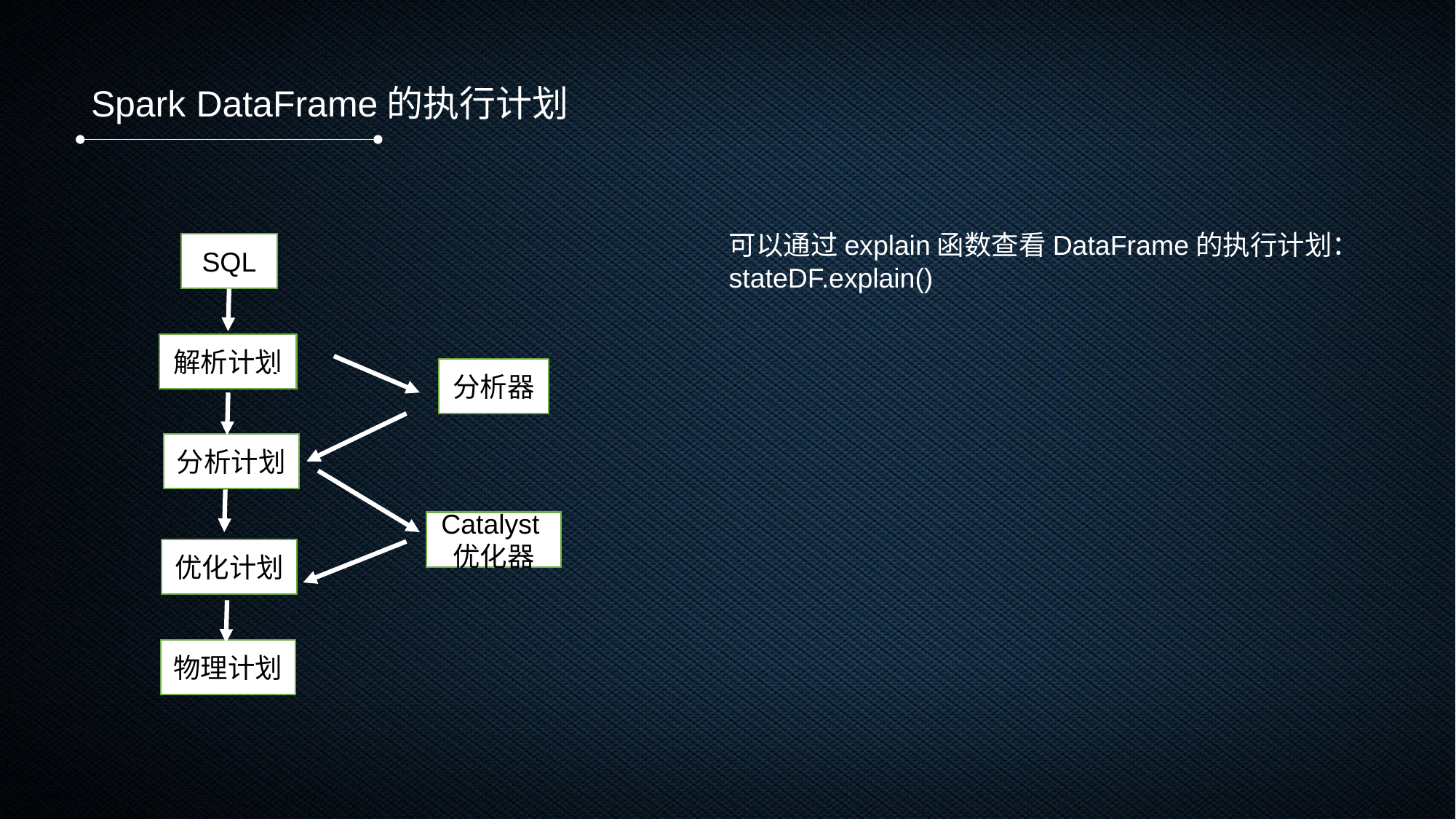

Spark DataFrame的执行计划
可以通过explain函数查看DataFrame的执行计划：
stateDF.explain()
SQL
解析计划
分析器
分析计划
Catalyst优化器
优化计划
物理计划